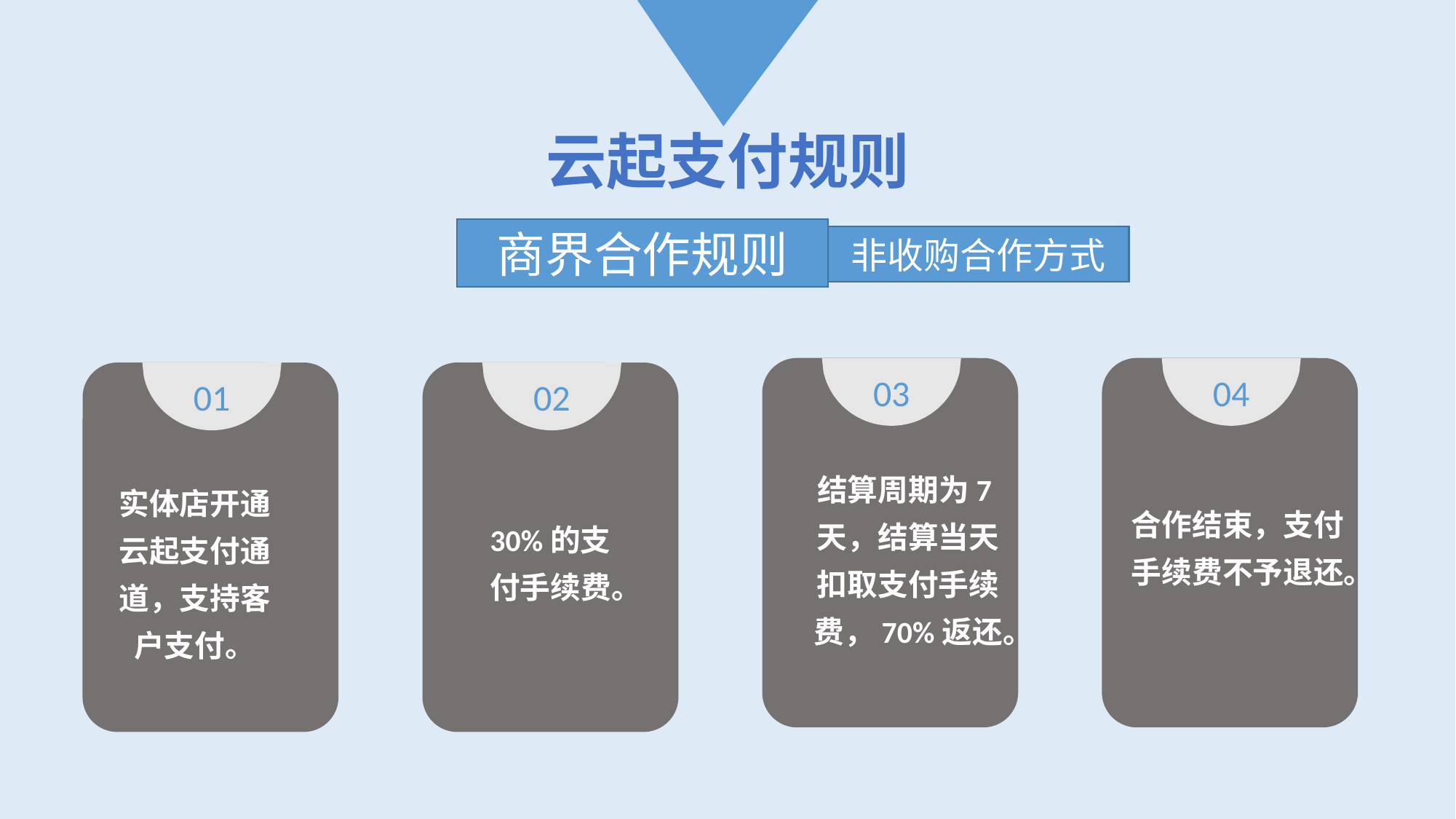

云起支付规则
商界合作规则
非收购合作方式

03

04

01

02
结算周期为7天，结算当天扣取支付手续费，70%返还。
实体店开通云起支付通道，支持客户支付。
合作结束，支付手续费不予退还。
30%的支付手续费。